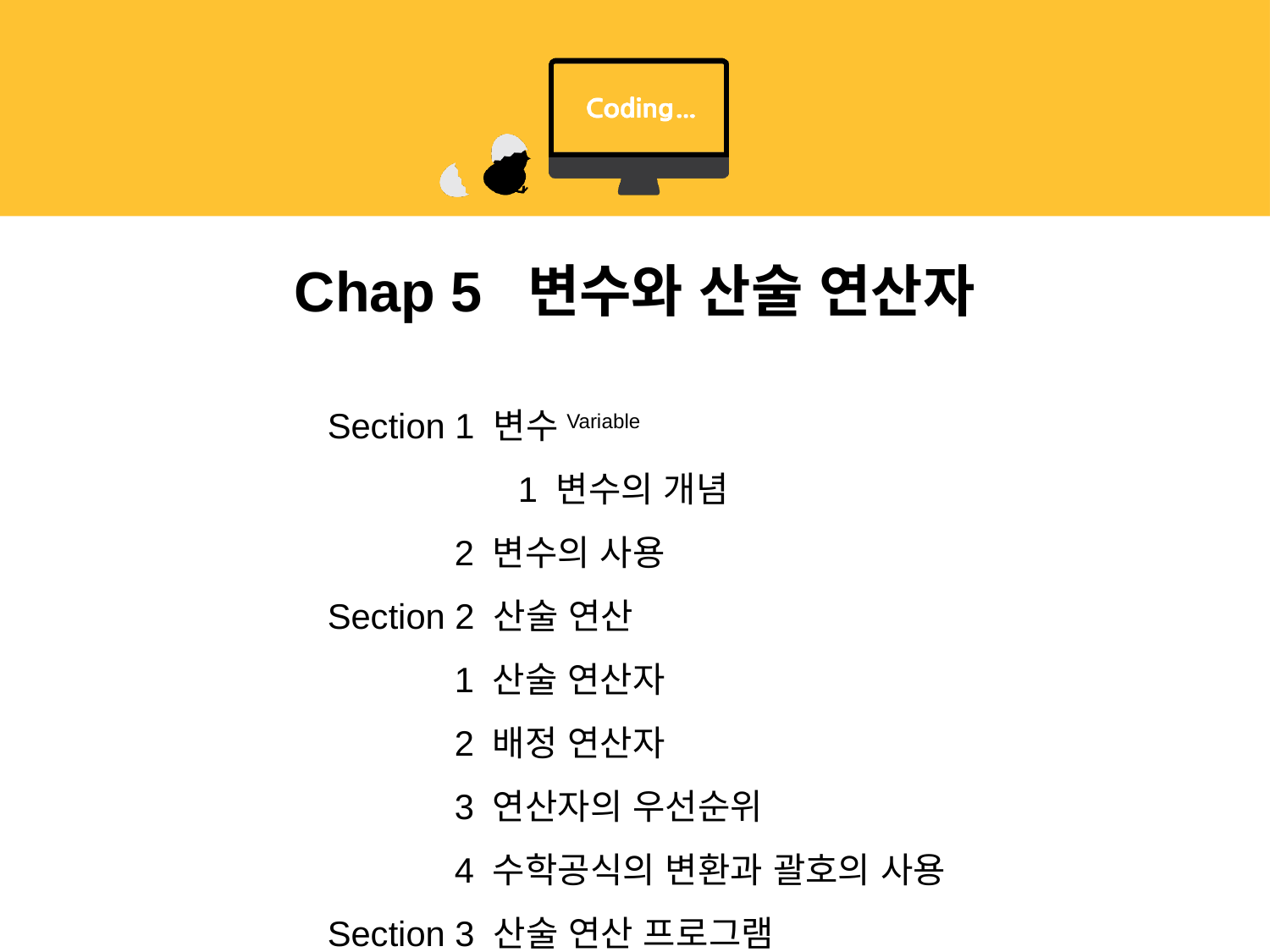

# Chap 5  변수와 산술 연산자
Section 1 변수Variable
	1 변수의 개념
	2 변수의 사용
Section 2 산술 연산
	1 산술 연산자
	2 배정 연산자
	3 연산자의 우선순위
	4 수학공식의 변환과 괄호의 사용
Section 3 산술 연산 프로그램